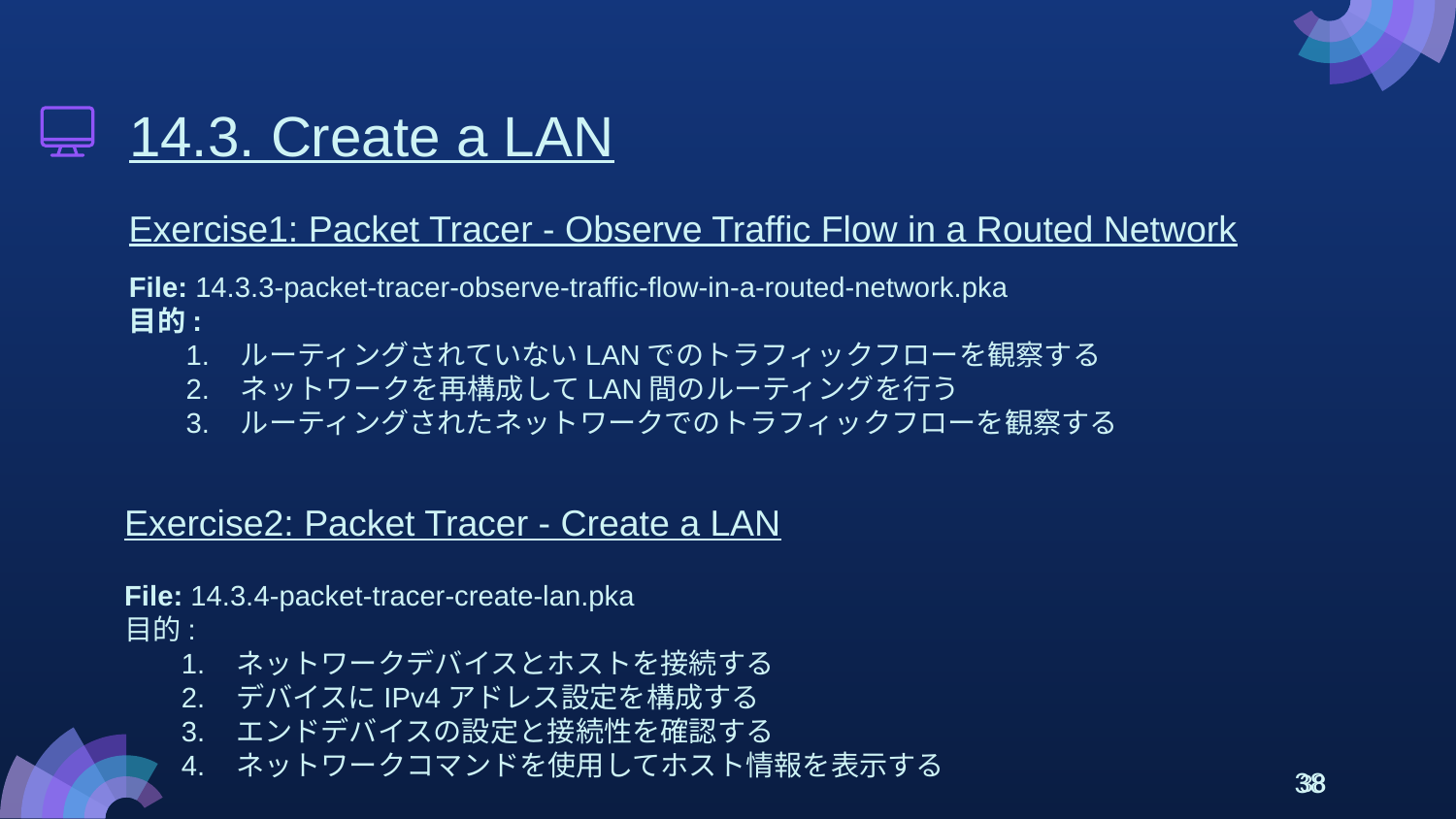

# 14.3. Create a LAN

Exercise1: Packet Tracer - Observe Traffic Flow in a Routed Network
File: 14.3.3-packet-tracer-observe-traffic-flow-in-a-routed-network.pka
目的:
ルーティングされていないLANでのトラフィックフローを観察する
ネットワークを再構成してLAN間のルーティングを行う
ルーティングされたネットワークでのトラフィックフローを観察する
Exercise2: Packet Tracer - Create a LAN

File: 14.3.4-packet-tracer-create-lan.pka
目的:
ネットワークデバイスとホストを接続する
デバイスにIPv4アドレス設定を構成する
エンドデバイスの設定と接続性を確認する
ネットワークコマンドを使用してホスト情報を表示する
38